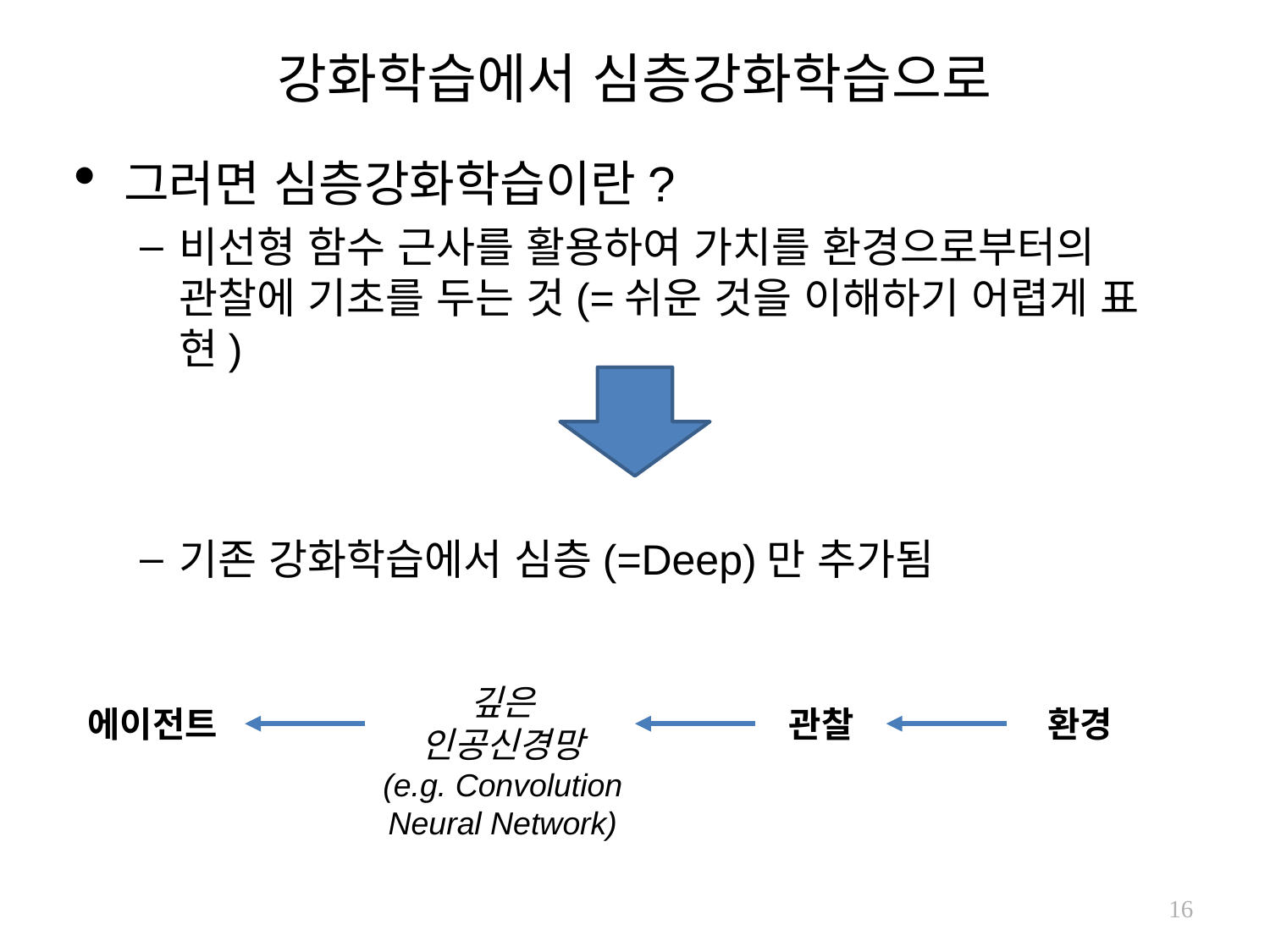

# 강화학습에서 심층강화학습으로
그러면 심층강화학습이란?
비선형 함수 근사를 활용하여 가치를 환경으로부터의 관찰에 기초를 두는 것(=쉬운 것을 이해하기 어렵게 표현)

기존 강화학습에서 심층(=Deep)만 추가됨

깊은
인공신경망
(e.g. Convolution Neural Network)
에이전트
관찰
환경
16